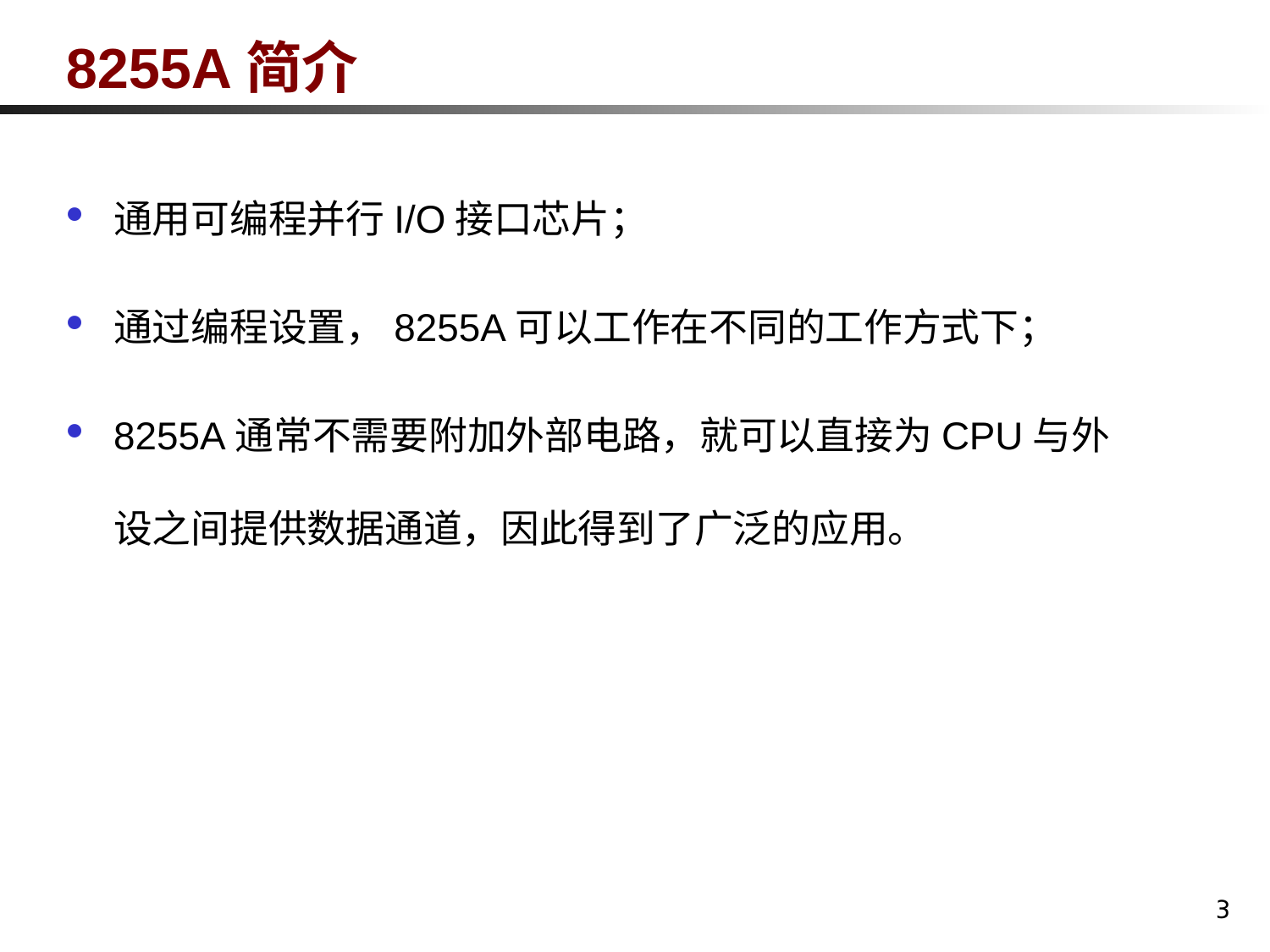

# 8255A简介
通用可编程并行I/O接口芯片；
通过编程设置，8255A可以工作在不同的工作方式下；
8255A通常不需要附加外部电路，就可以直接为CPU与外设之间提供数据通道，因此得到了广泛的应用。
3